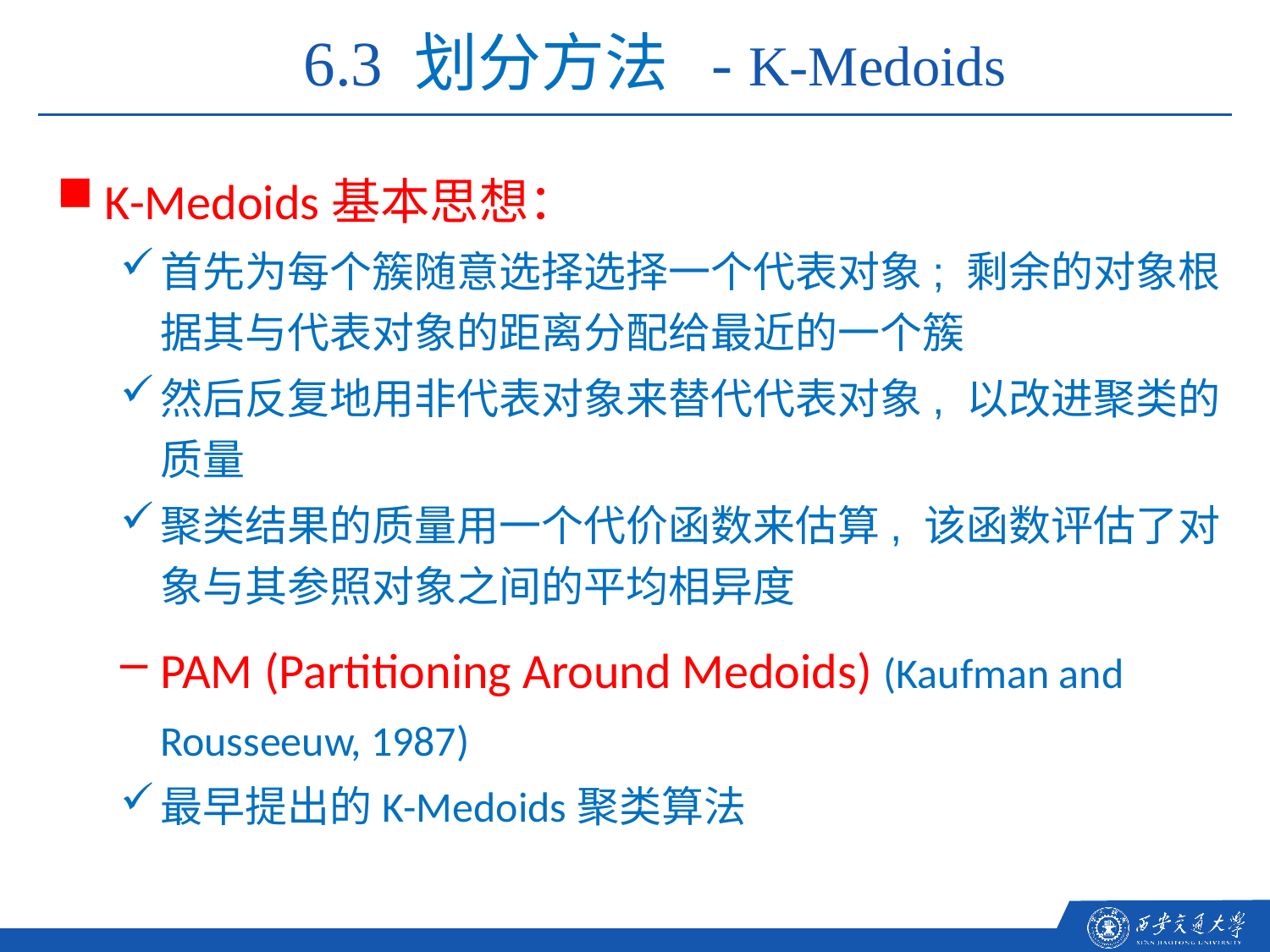

6.3 划分方法  - K-Medoids
K-Medoids基本思想：
首先为每个簇随意选择选择一个代表对象; 剩余的对象根据其与代表对象的距离分配给最近的一个簇
然后反复地用非代表对象来替代代表对象, 以改进聚类的质量
聚类结果的质量用一个代价函数来估算, 该函数评估了对象与其参照对象之间的平均相异度
PAM (Partitioning Around Medoids) (Kaufman and Rousseeuw, 1987)
最早提出的K-Medoids聚类算法